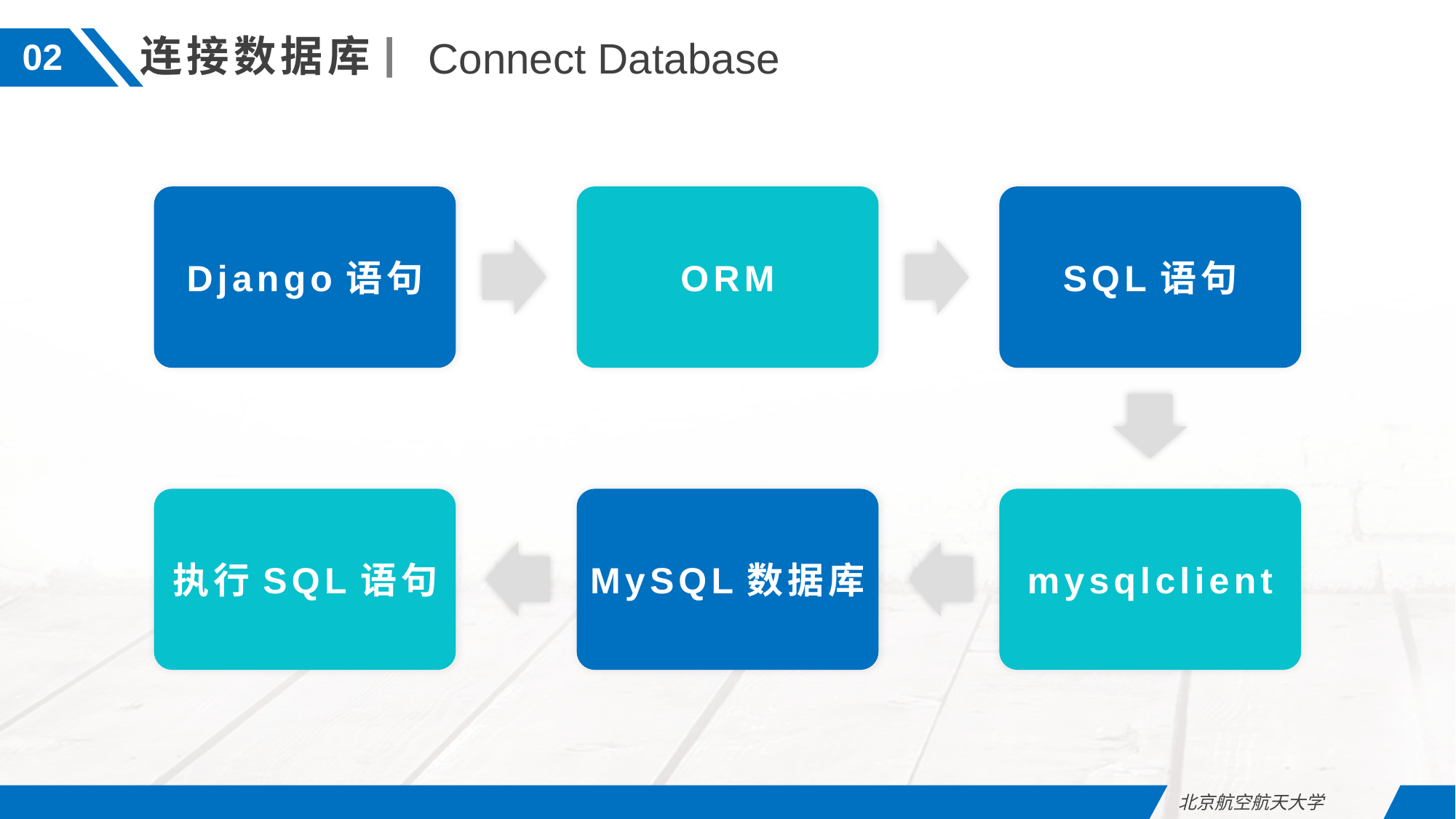

连接数据库
Connect Database

02

Django语句
ORM
SQL语句

执行SQL语句
MySQL数据库
mysqlclient

北京航空航天大学